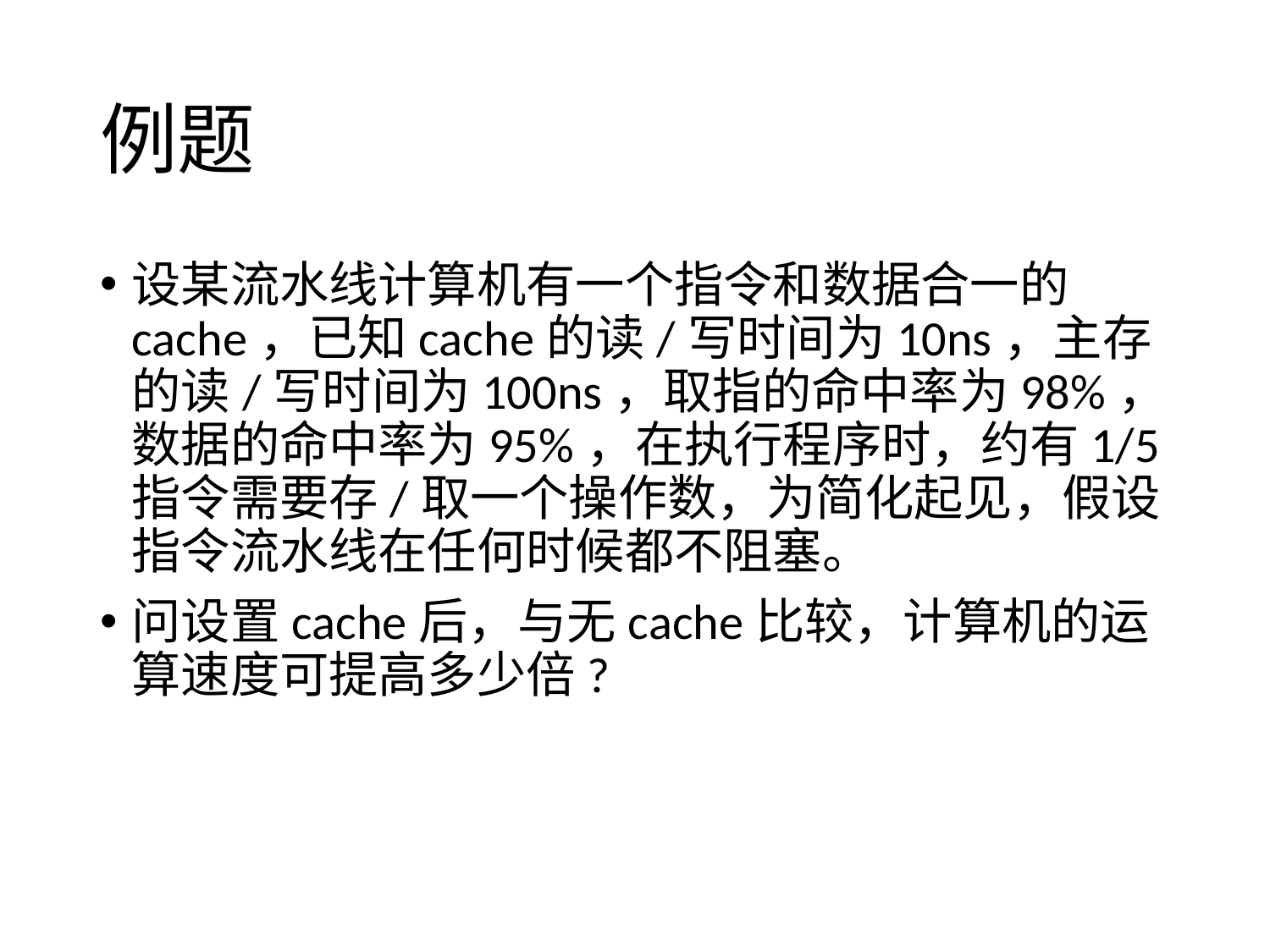

# 例题
设某流水线计算机有一个指令和数据合一的cache，已知cache的读/写时间为10ns，主存的读/写时间为100ns，取指的命中率为98%，数据的命中率为95%，在执行程序时，约有1/5指令需要存/取一个操作数，为简化起见，假设指令流水线在任何时候都不阻塞。
问设置cache后，与无cache比较，计算机的运算速度可提高多少倍?